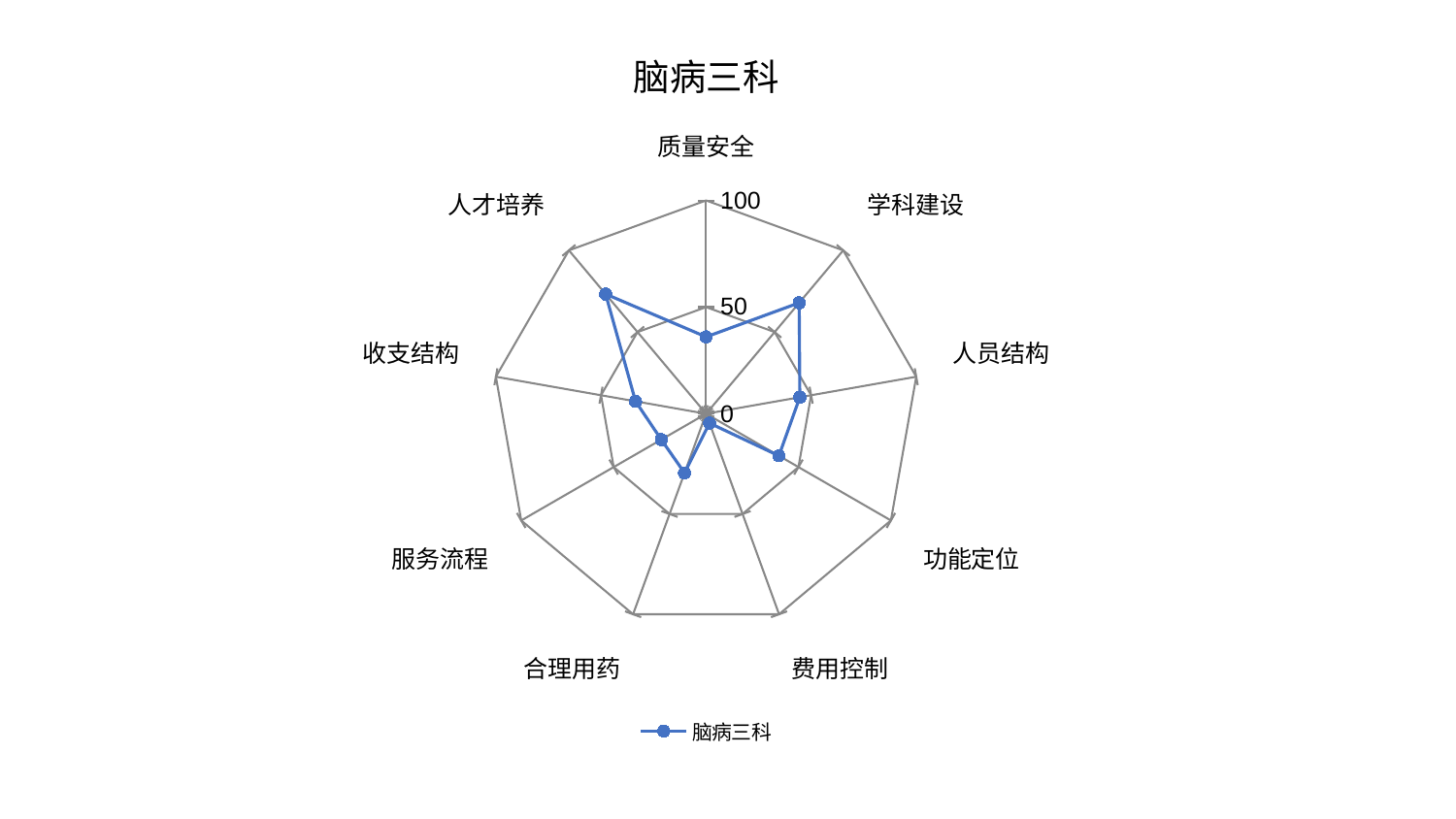

### Chart: 脑病三科

| Category | 脑病三科 |
|---|---|
| 质量安全 | 36.04550962878505 |
| 学科建设 | 67.89433554489408 |
| 人员结构 | 44.61134905870847 |
| 功能定位 | 39.40287805105443 |
| 费用控制 | 4.667530446045721 |
| 合理用药 | 29.530112441584212 |
| 服务流程 | 24.2436829863264 |
| 收支结构 | 33.56101281637682 |
| 人才培养 | 73.25533003522007 |
118